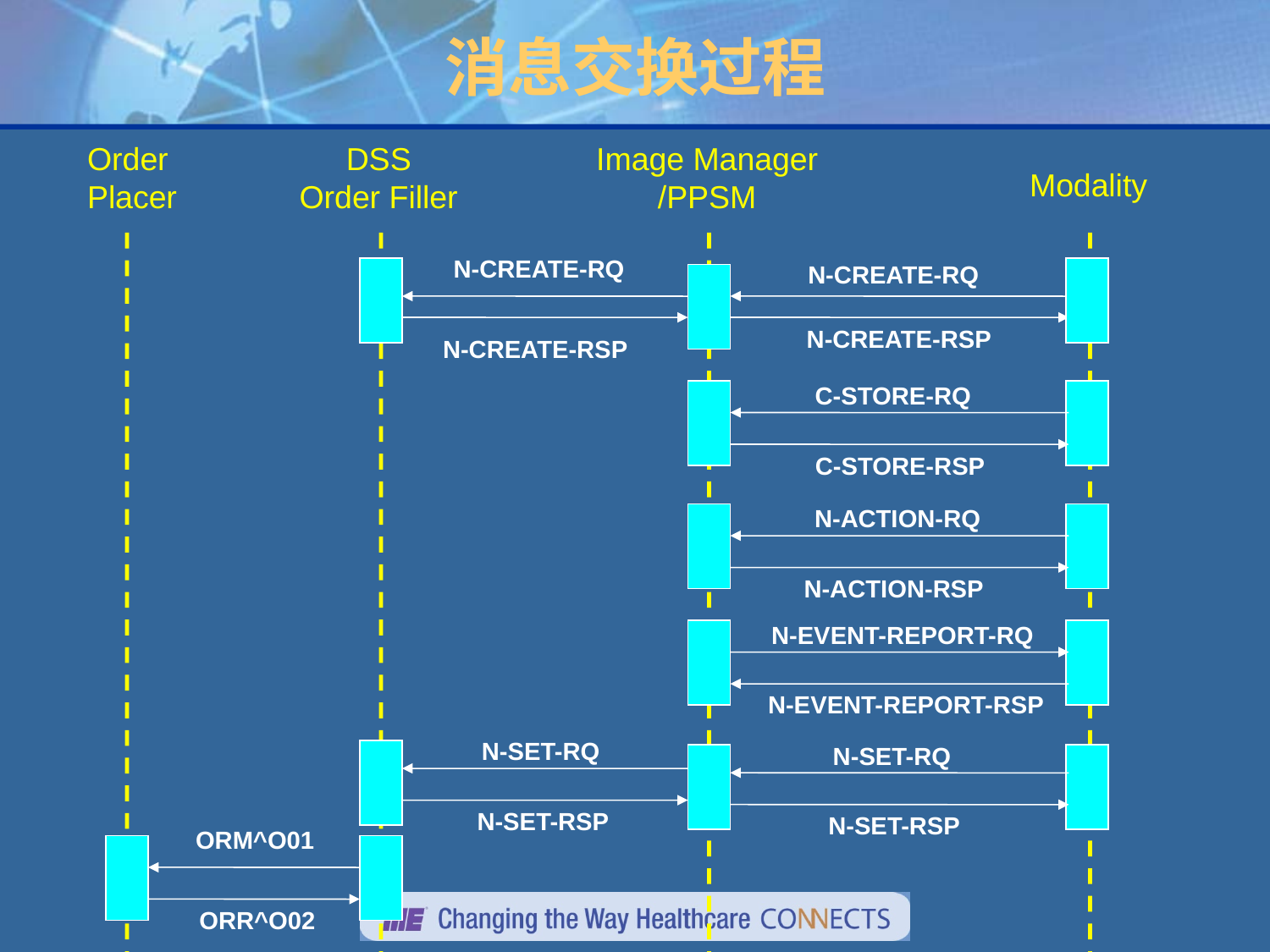

# 消息交换过程
Order
Placer
DSS
Order Filler
Image Manager
/PPSM
Modality

N-CREATE-RQ

N-CREATE-RSP
N-CREATE-RQ

N-CREATE-RSP

C-STORE-RQ

C-STORE-RSP

N-ACTION-RQ

N-ACTION-RSP

N-EVENT-REPORT-RQ

N-EVENT-REPORT-RSP

N-SET-RQ

N-SET-RSP

N-SET-RQ

N-SET-RSP

ORM^O01

ORR^O02